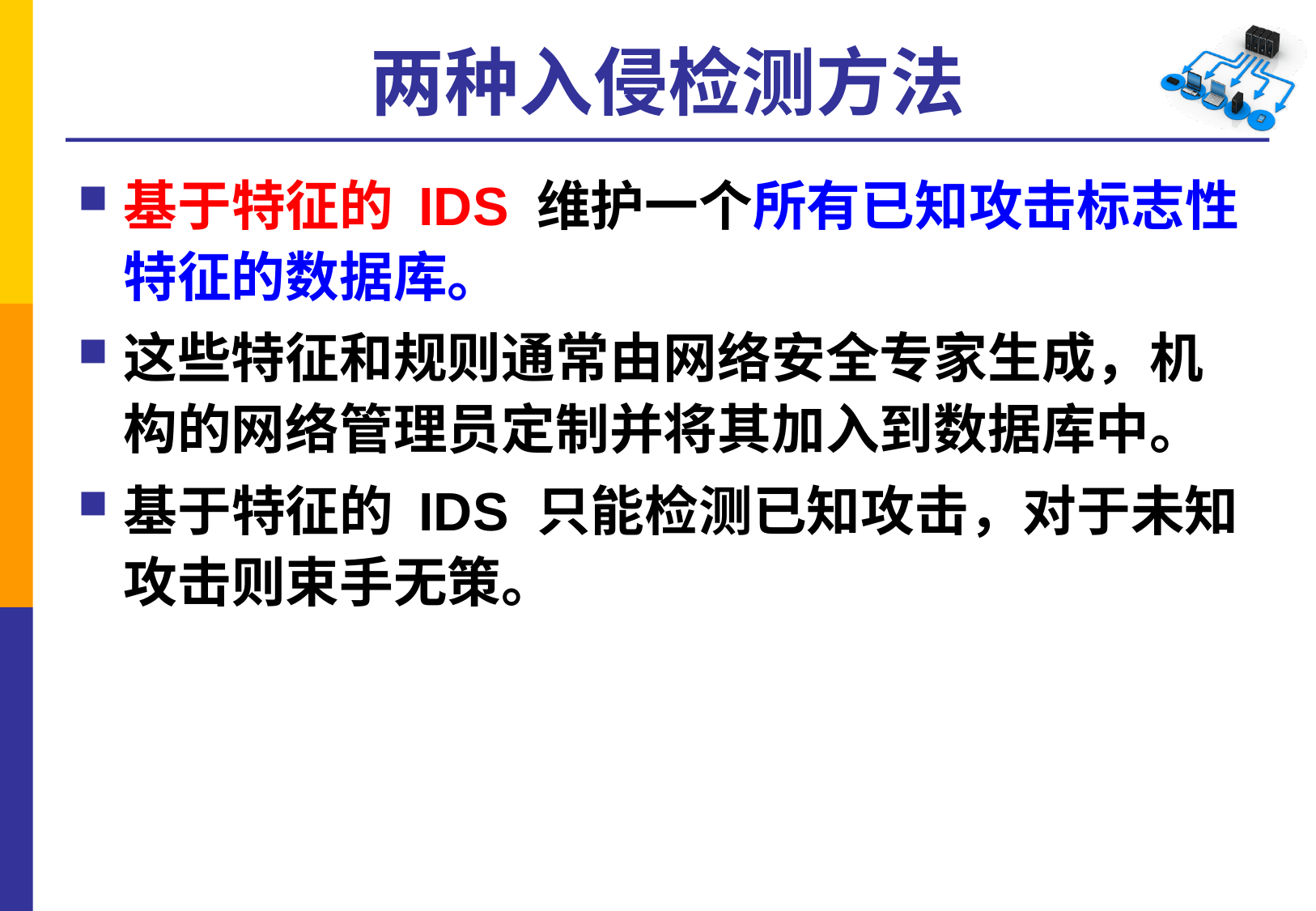

# 两种入侵检测方法
基于特征的 IDS 维护一个所有已知攻击标志性特征的数据库。
这些特征和规则通常由网络安全专家生成，机构的网络管理员定制并将其加入到数据库中。
基于特征的 IDS 只能检测已知攻击，对于未知攻击则束手无策。